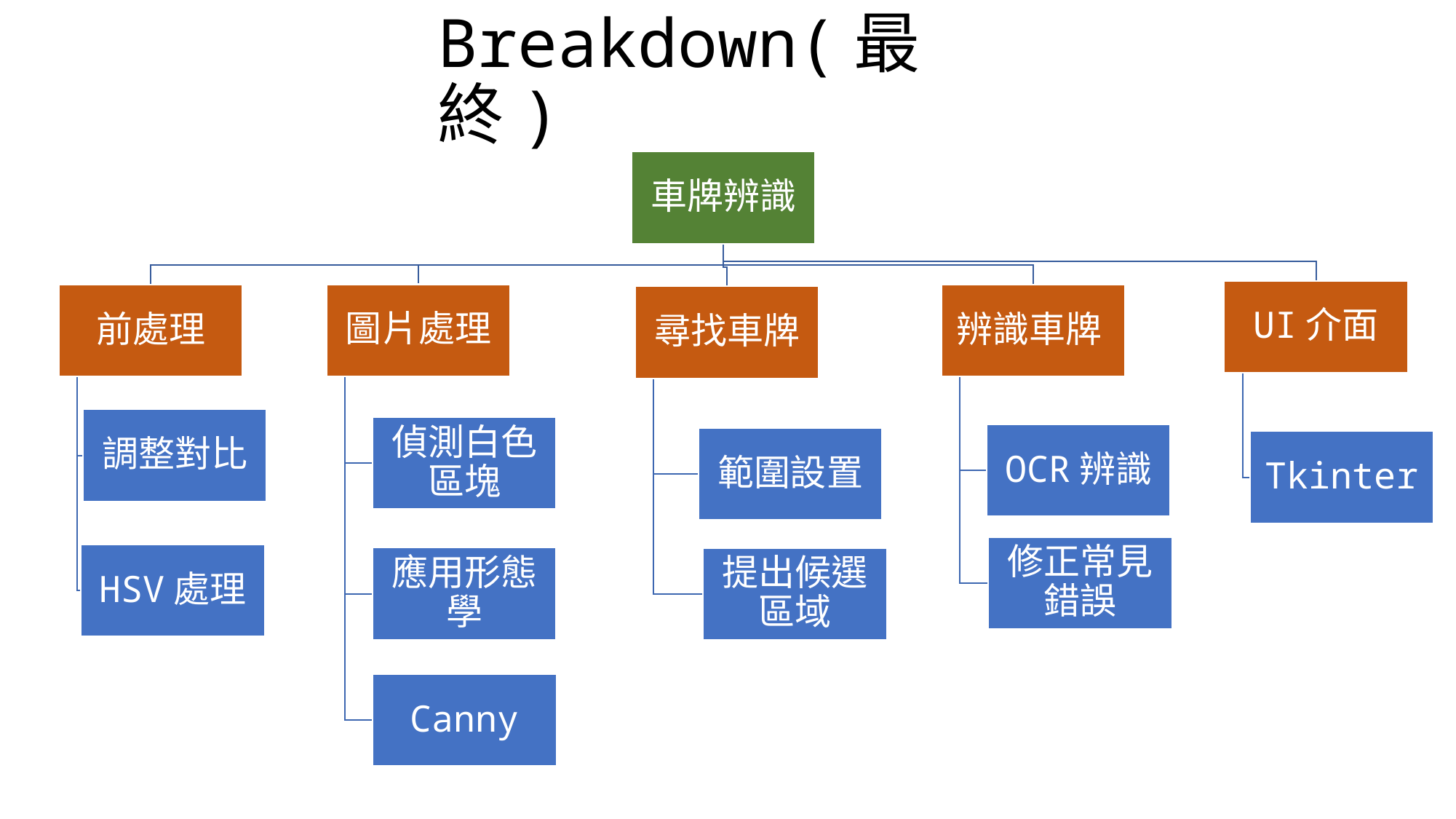

# Breakdown(最終)
車牌辨識
前處理
調整對比
HSV處理
圖片處理
偵測白色區塊
應用形態學
Canny
尋找車牌
範圍設置
提出候選區域
辨識車牌
OCR辨識
修正常見錯誤
UI介面
Tkinter